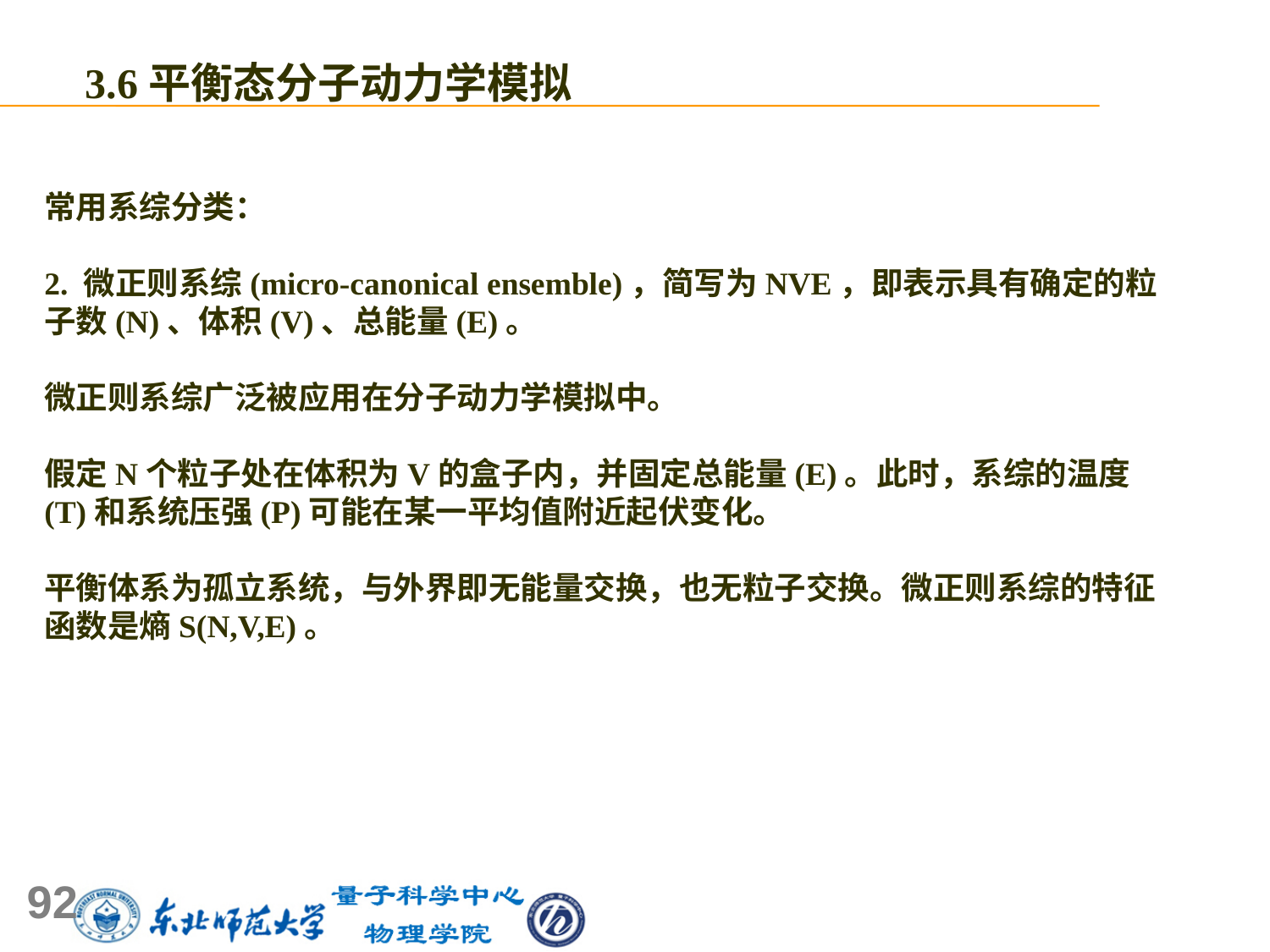

3.6平衡态分子动力学模拟

常用系综分类：

2. 微正则系综(micro-canonical ensemble)，简写为NVE，即表示具有确定的粒子数(N)、体积(V)、总能量(E)。
微正则系综广泛被应用在分子动力学模拟中。
假定N个粒子处在体积为V的盒子内，并固定总能量(E)。此时，系综的温度(T)和系统压强(P)可能在某一平均值附近起伏变化。
平衡体系为孤立系统，与外界即无能量交换，也无粒子交换。微正则系综的特征函数是熵S(N,V,E)。
92